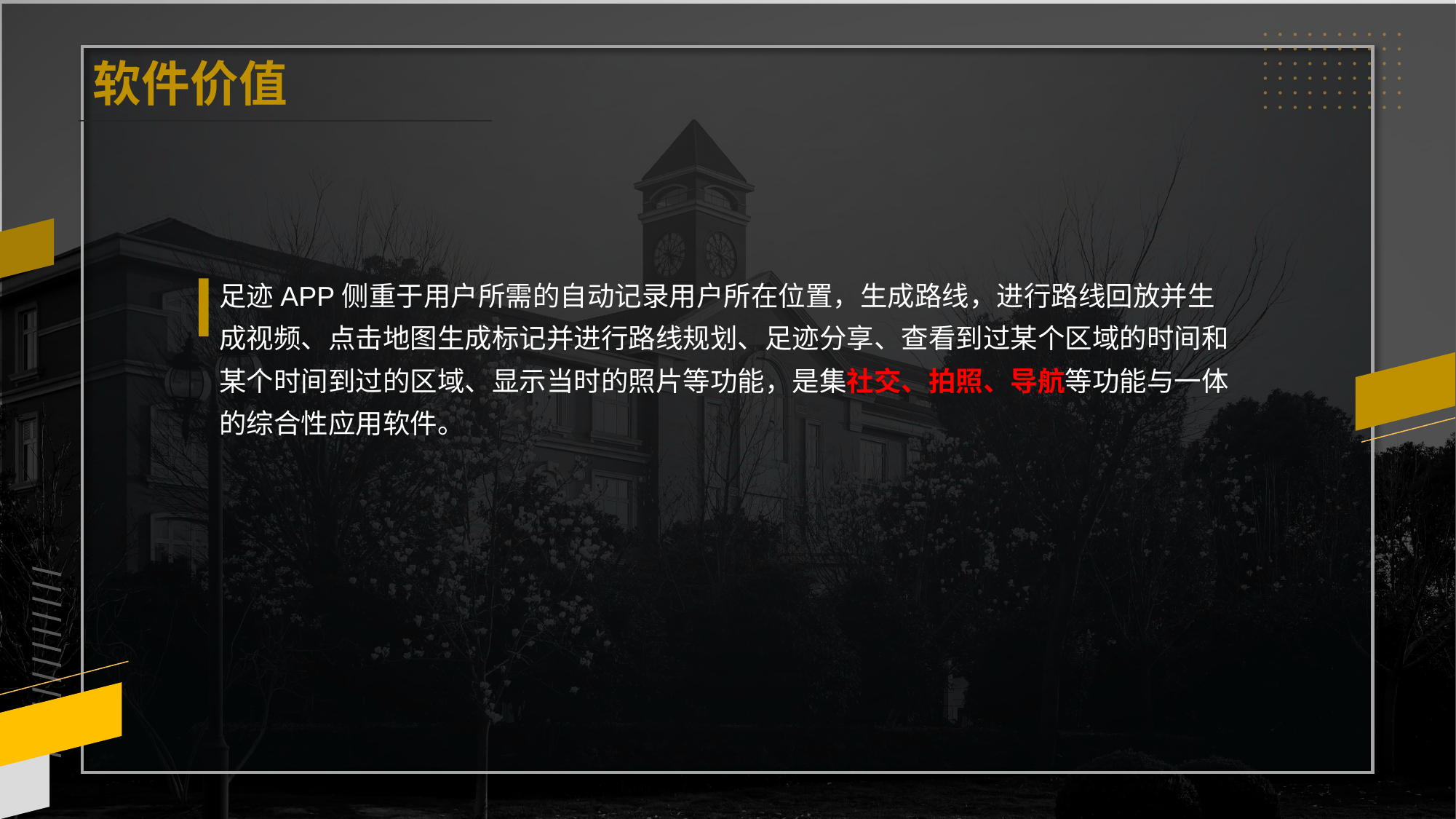

软件价值
足迹APP侧重于用户所需的自动记录用户所在位置，生成路线，进行路线回放并生成视频、点击地图生成标记并进行路线规划、足迹分享、查看到过某个区域的时间和某个时间到过的区域、显示当时的照片等功能，是集社交、拍照、导航等功能与一体的综合性应用软件。